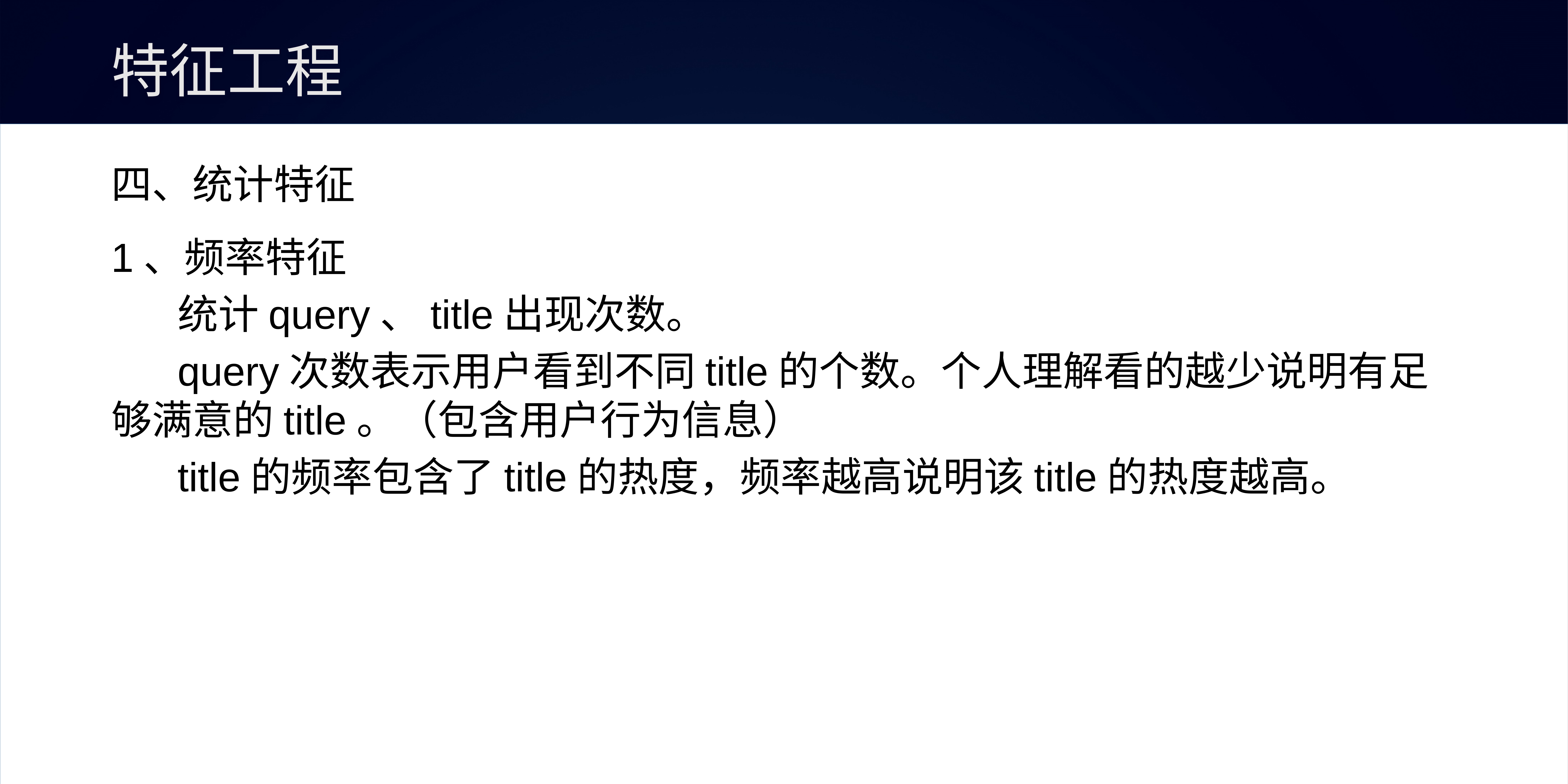

# 特征工程
四、统计特征
1、频率特征
		统计query、title出现次数。
		query次数表示用户看到不同title的个数。个人理解看的越少说明有足够满意的title。（包含用户行为信息）
		title的频率包含了title的热度，频率越高说明该title的热度越高。